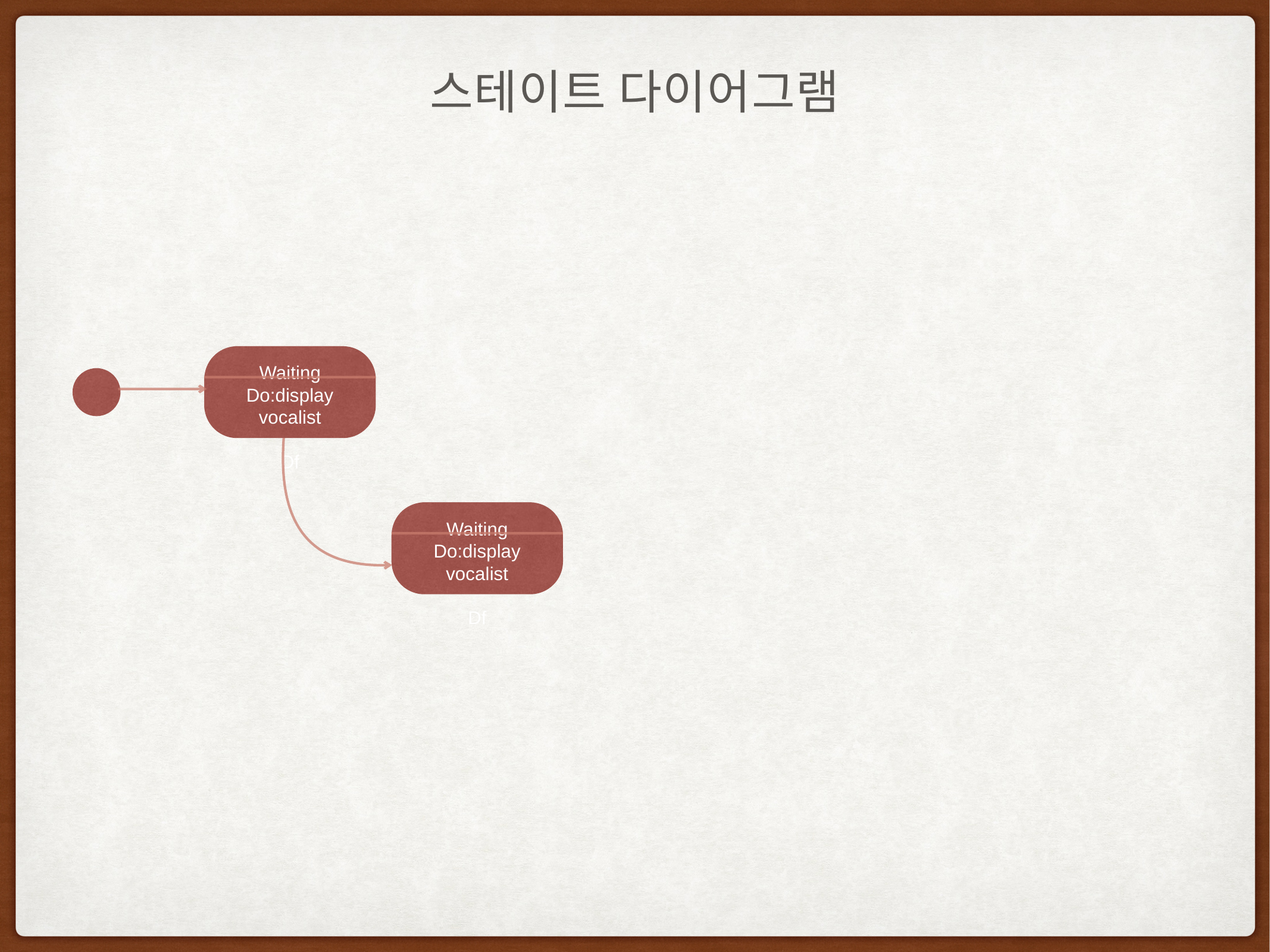

# 스테이트 다이어그램
Waiting
Do:display vocalist

Df

Waiting
Do:display vocalist

Df